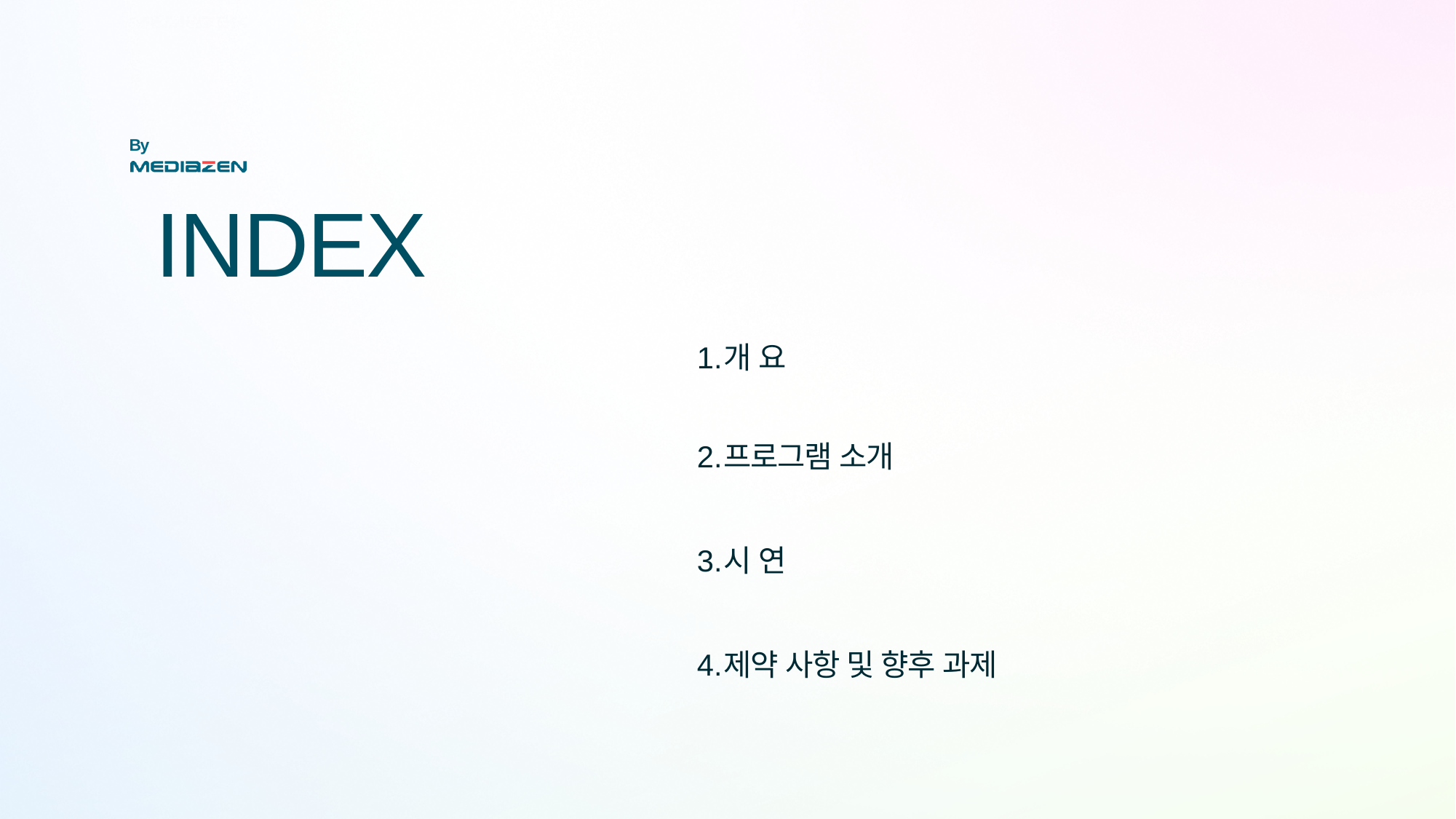

# INDEX
개 요

프로그램 소개

시 연

제약 사항 및 향후 과제